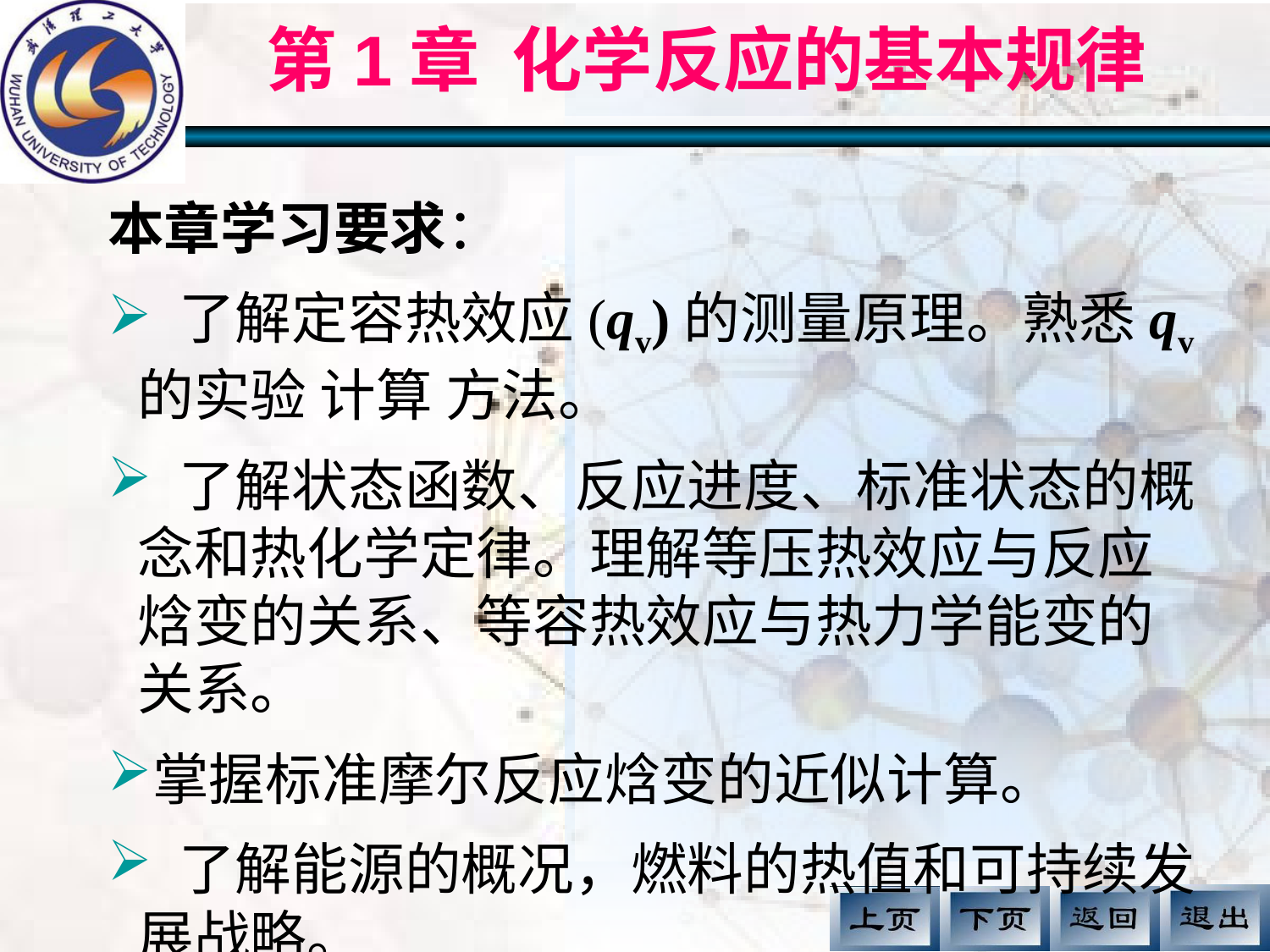

# 第1章  化学反应的基本规律
本章学习要求：
 了解定容热效应(qv)的测量原理。熟悉qv的实验 计算 方法。
 了解状态函数、反应进度、标准状态的概念和热化学定律。理解等压热效应与反应焓变的关系、等容热效应与热力学能变的关系。
掌握标准摩尔反应焓变的近似计算。
 了解能源的概况，燃料的热值和可持续发展战略。